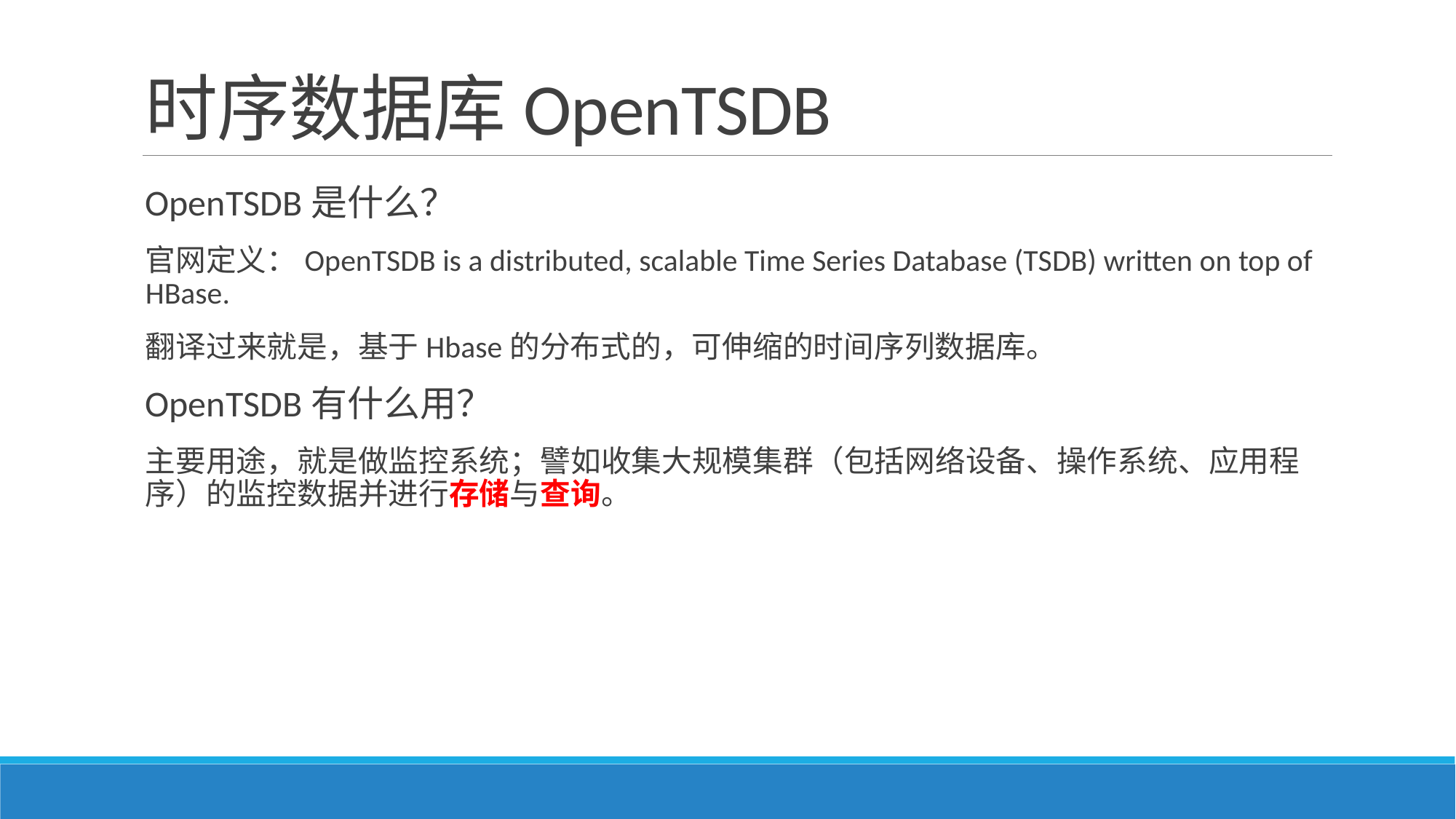

# 时序数据库OpenTSDB
OpenTSDB是什么？
官网定义：OpenTSDB is a distributed, scalable Time Series Database (TSDB) written on top of HBase.
翻译过来就是，基于Hbase的分布式的，可伸缩的时间序列数据库。
OpenTSDB有什么用？
主要用途，就是做监控系统；譬如收集大规模集群（包括网络设备、操作系统、应用程序）的监控数据并进行存储与查询。